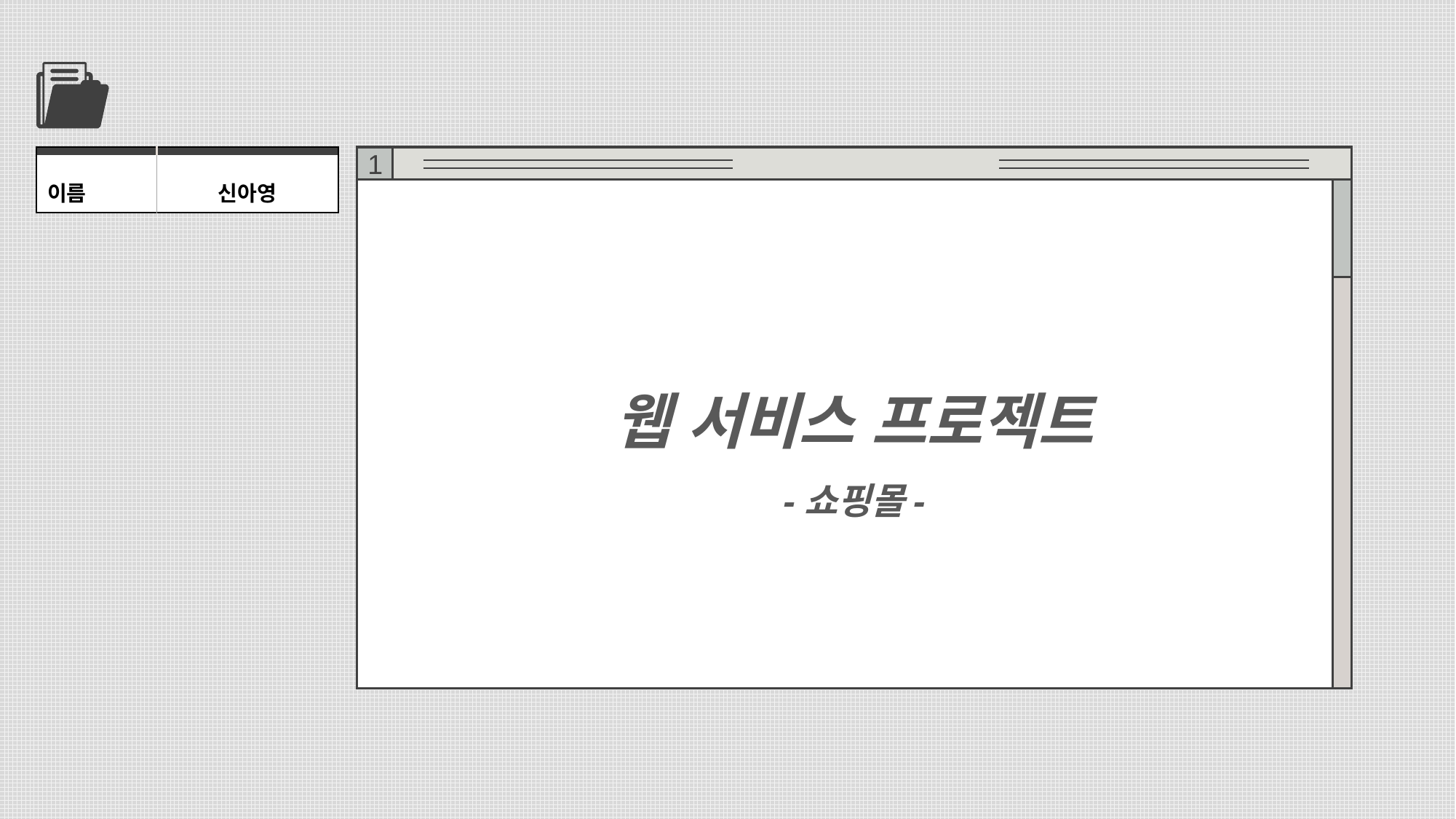

|  |  |
| --- | --- |
| 이름 | 신아영 |

1
웹 서비스 프로젝트
-쇼핑몰-